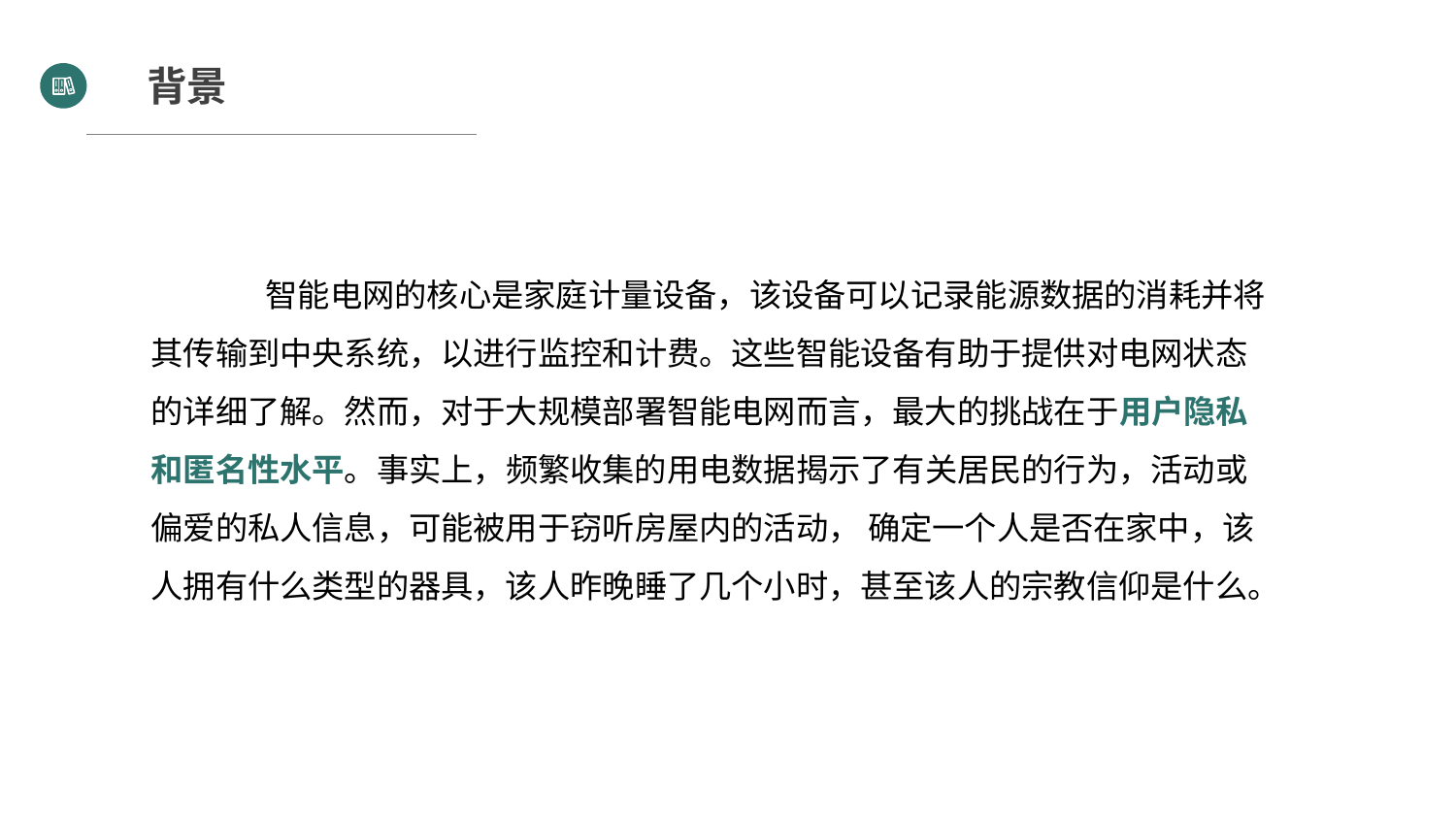

背景

智能电网的核心是家庭计量设备，该设备可以记录能源数据的消耗并将其传输到中央系统，以进行监控和计费。这些智能设备有助于提供对电网状态的详细了解。然而，对于大规模部署智能电网而言，最大的挑战在于用户隐私和匿名性水平。事实上，频繁收集的用电数据揭示了有关居民的行为，活动或偏爱的私人信息，可能被用于窃听房屋内的活动， 确定一个人是否在家中，该人拥有什么类型的器具，该人昨晚睡了几个小时，甚至该人的宗教信仰是什么。